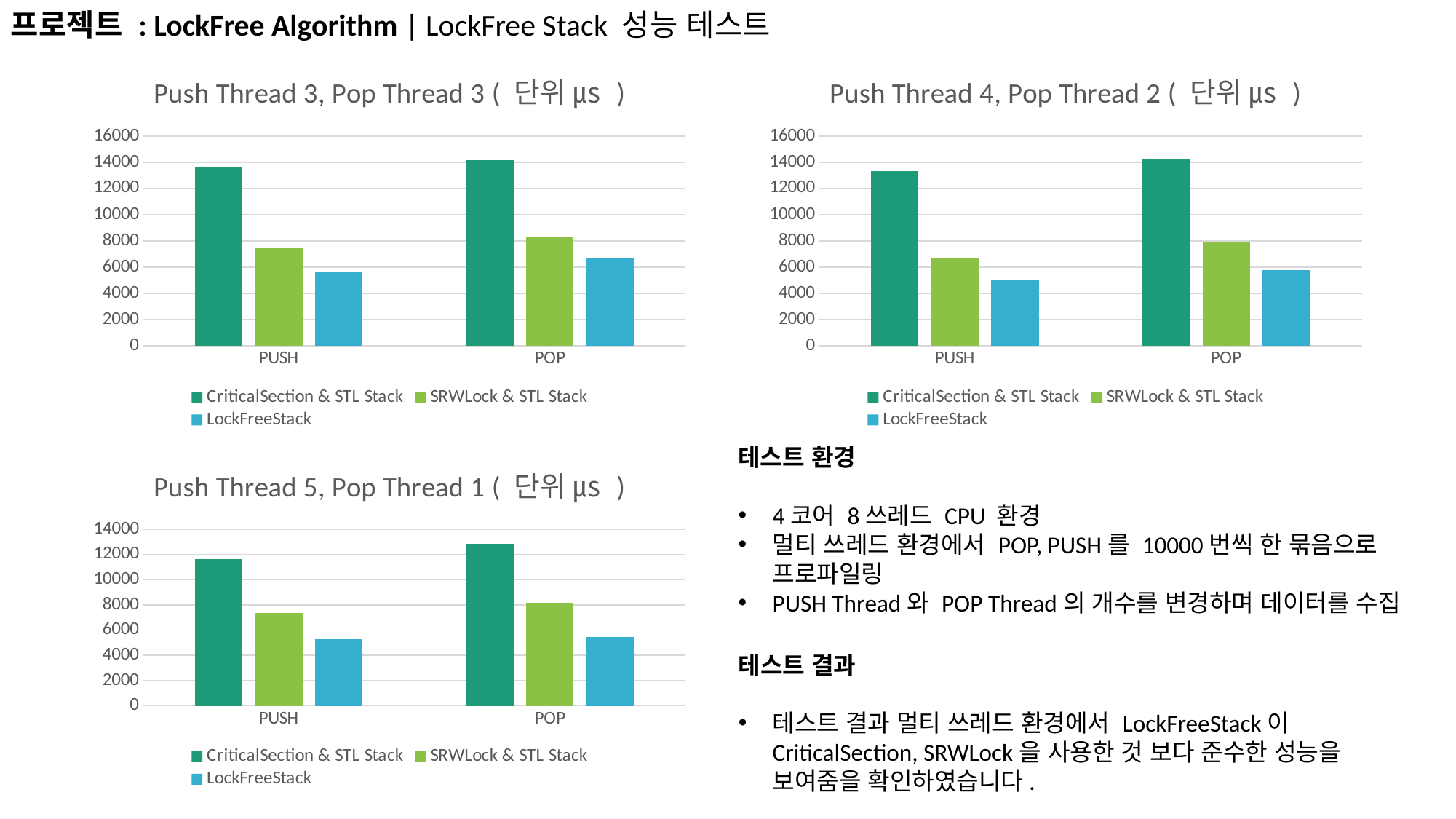

프로젝트 : LockFree Algorithm | LockFree Stack 성능 테스트

### Chart: Push Thread 3, Pop Thread 3 ( 단위 ㎲ )

| Category | CriticalSection & STL Stack | SRWLock & STL Stack | LockFreeStack |
|---|---|---|---|
| PUSH | 13638.0 | 7455.0 | 5618.0 |
| POP | 14136.0 | 8323.0 | 6732.0 |

### Chart: Push Thread 4, Pop Thread 2 ( 단위 ㎲ )

| Category | CriticalSection & STL Stack | SRWLock & STL Stack | LockFreeStack |
|---|---|---|---|
| PUSH | 13322.0 | 6632.0 | 5055.0 |
| POP | 14277.0 | 7888.0 | 5777.0 |
테스트 환경

4코어 8쓰레드 CPU 환경
멀티 쓰레드 환경에서 POP, PUSH를 10000번씩 한 묶음으로 프로파일링
PUSH Thread와 POP Thread의 개수를 변경하며 데이터를 수집

### Chart: Push Thread 5, Pop Thread 1 ( 단위 ㎲ )

| Category | CriticalSection & STL Stack | SRWLock & STL Stack | LockFreeStack |
|---|---|---|---|
| PUSH | 11612.0 | 7377.0 | 5276.0 |
| POP | 12806.0 | 8184.0 | 5436.0 |
테스트 결과

테스트 결과 멀티 쓰레드 환경에서 LockFreeStack이 CriticalSection, SRWLock을 사용한 것 보다 준수한 성능을 보여줌을 확인하였습니다.